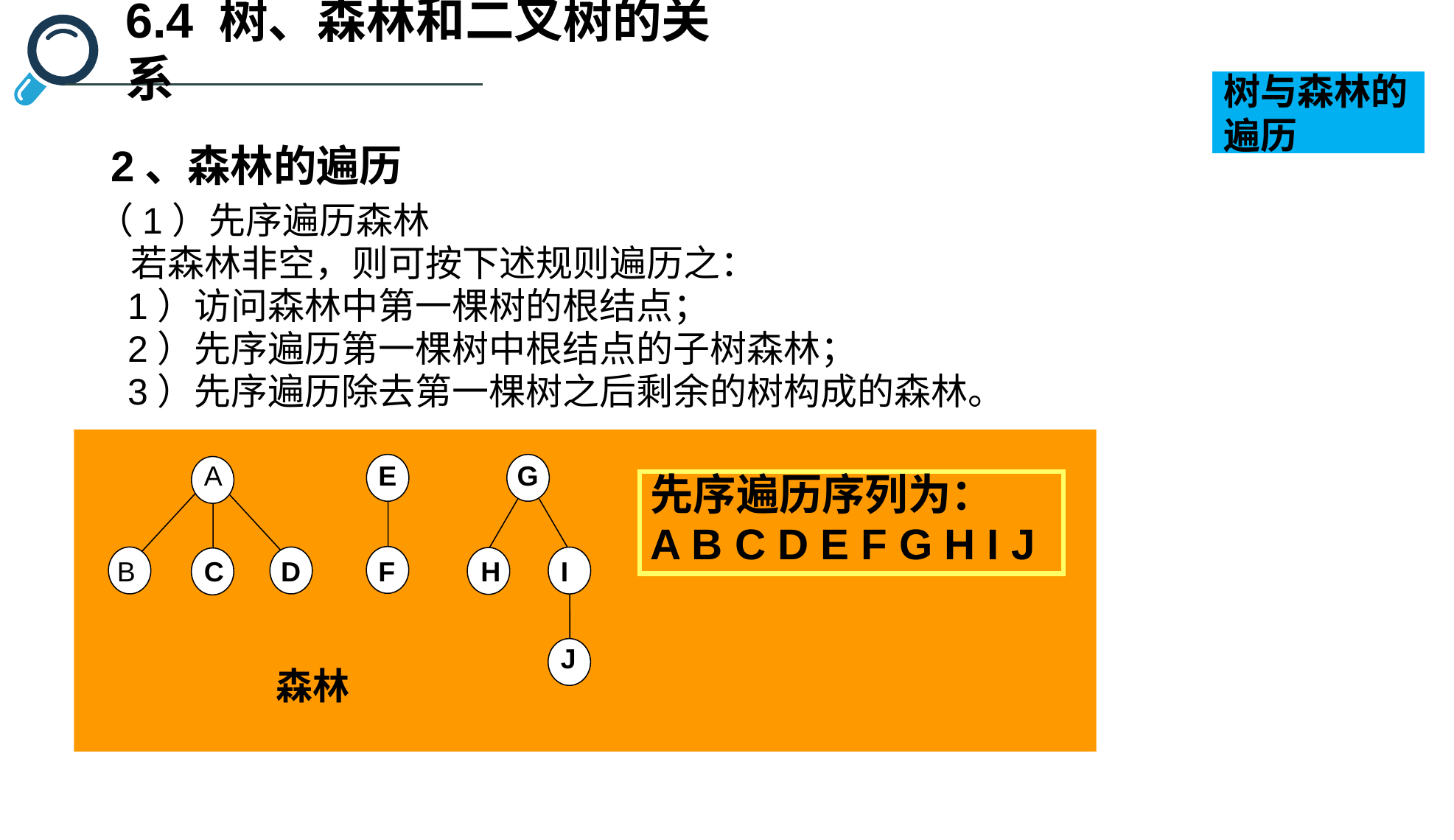

6.4 树、森林和二叉树的关系
树与森林的遍历
2、森林的遍历
（1）先序遍历森林
   若森林非空，则可按下述规则遍历之：
   1）访问森林中第一棵树的根结点；
   2）先序遍历第一棵树中根结点的子树森林；
   3）先序遍历除去第一棵树之后剩余的树构成的森林。

E

F

G

I

H

J

A

C

B

D
先序遍历序列为：
A B C D E F G H I J
森林